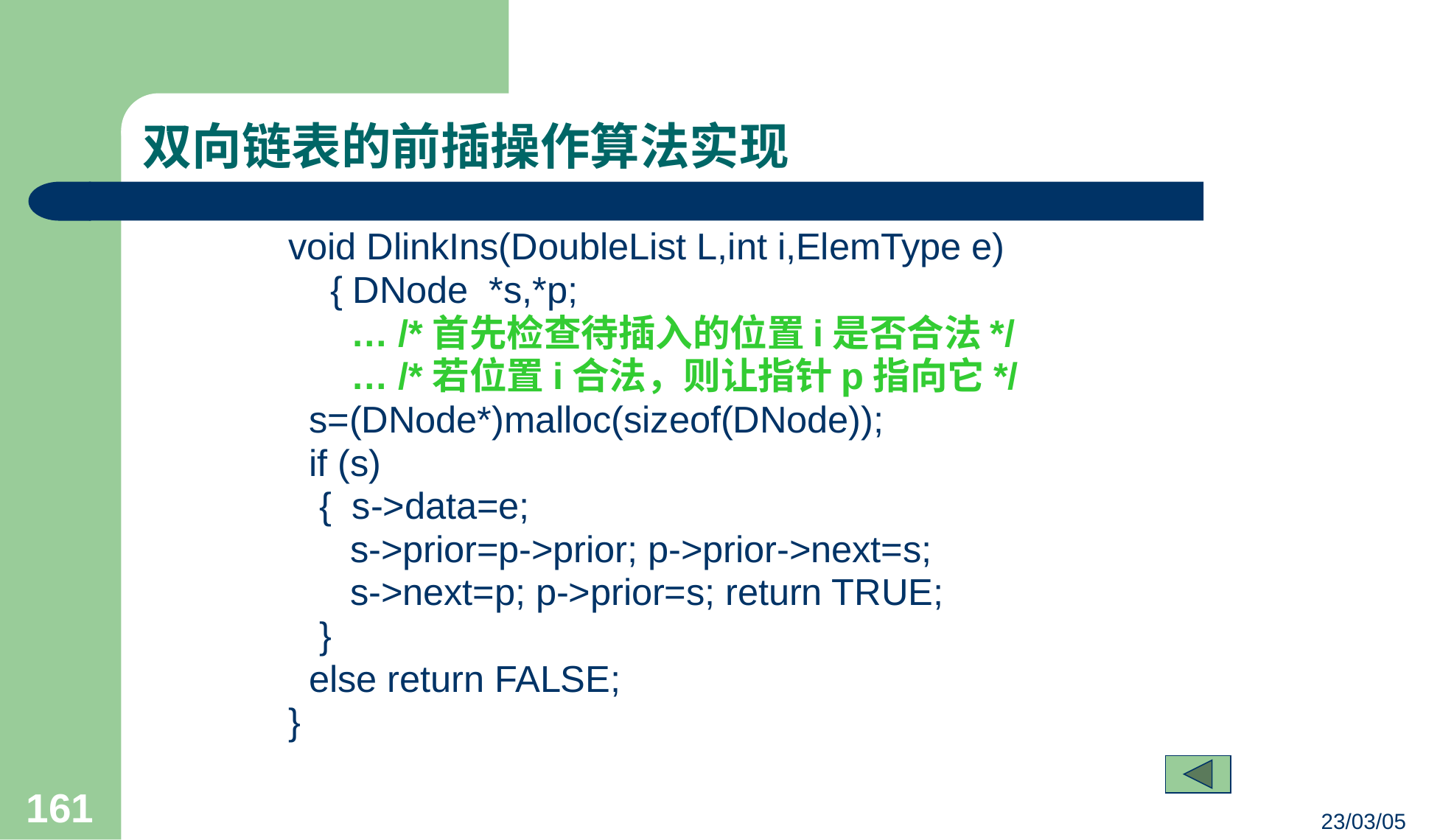

# 双向链表的前插操作算法实现
void DlinkIns(DoubleList L,int i,ElemType e)
	{ DNode  *s,*p;
	  … /*首先检查待插入的位置i是否合法*/
	  … /*若位置i合法，则让指针p指向它*/
  s=(DNode*)malloc(sizeof(DNode));
  if (s)
   {  s->data=e;
      s->prior=p->prior; p->prior->next=s;
      s->next=p; p->prior=s; return TRUE;
   }
  else return FALSE;
}

161
23/03/05